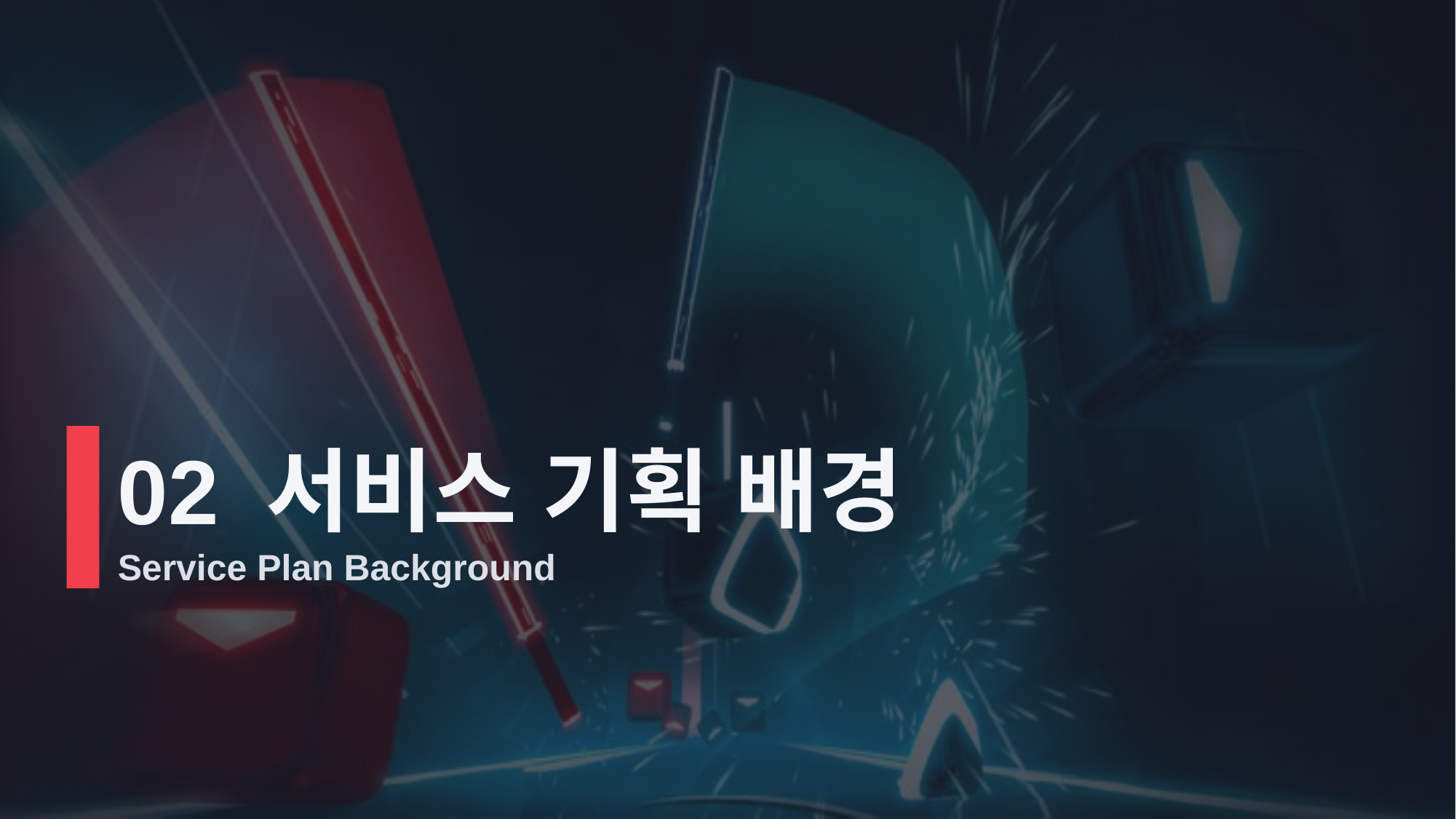

# 02 서비스 기획 배경
Service Plan Background